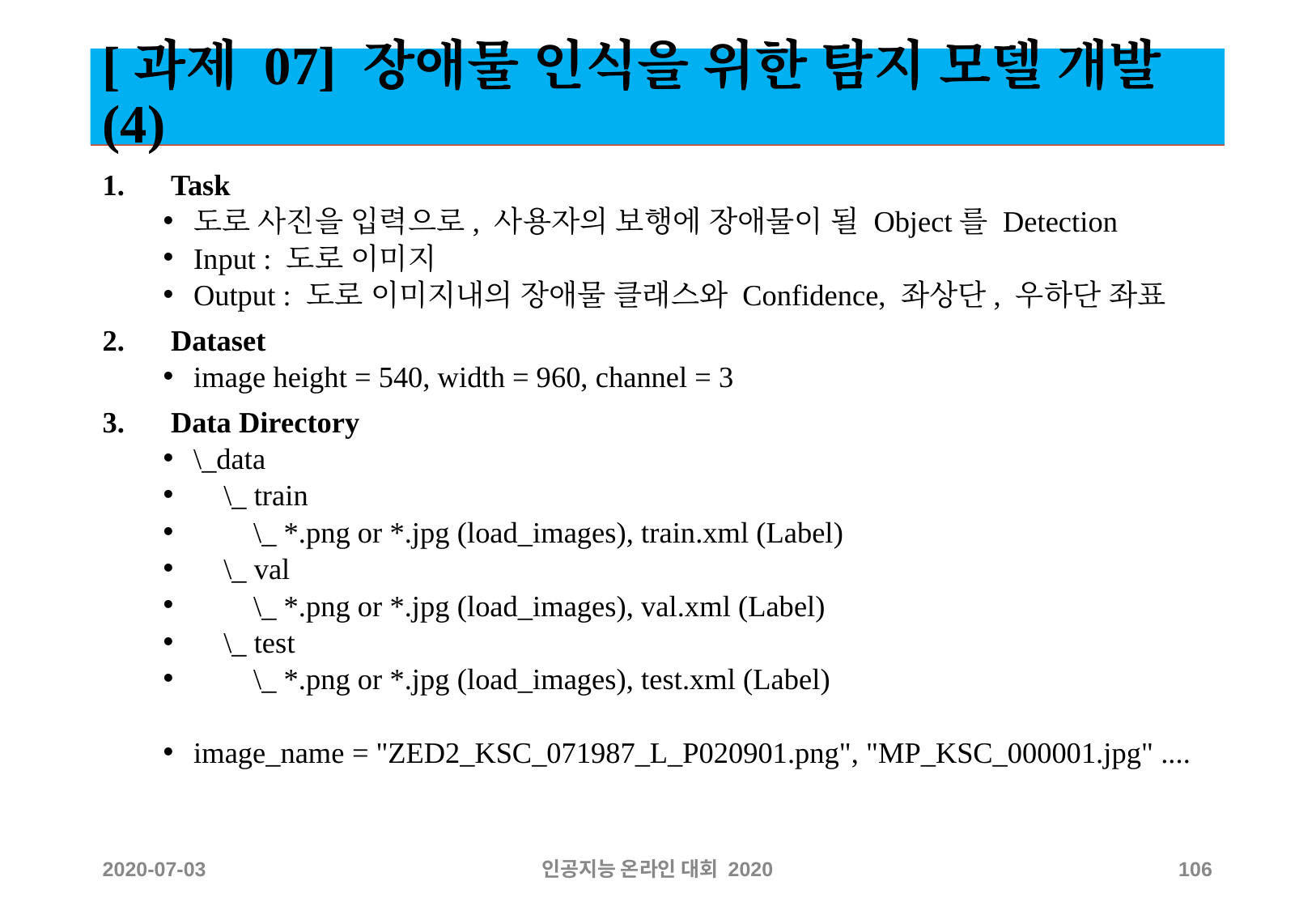

# [과제 07] 장애물 인식을 위한 탐지 모델 개발 (4)
Task
도로 사진을 입력으로, 사용자의 보행에 장애물이 될 Object를 Detection
Input : 도로 이미지
Output : 도로 이미지내의 장애물 클래스와 Confidence, 좌상단, 우하단 좌표
Dataset
image height = 540, width = 960, channel = 3
Data Directory
\_data
    \_ train
        \_ *.png or *.jpg (load_images), train.xml (Label)
    \_ val
        \_ *.png or *.jpg (load_images), val.xml (Label)
    \_ test
        \_ *.png or *.jpg (load_images), test.xml (Label)

image_name = "ZED2_KSC_071987_L_P020901.png", "MP_KSC_000001.jpg" ....

2020-07-03
인공지능 온라인 대회 2020
106